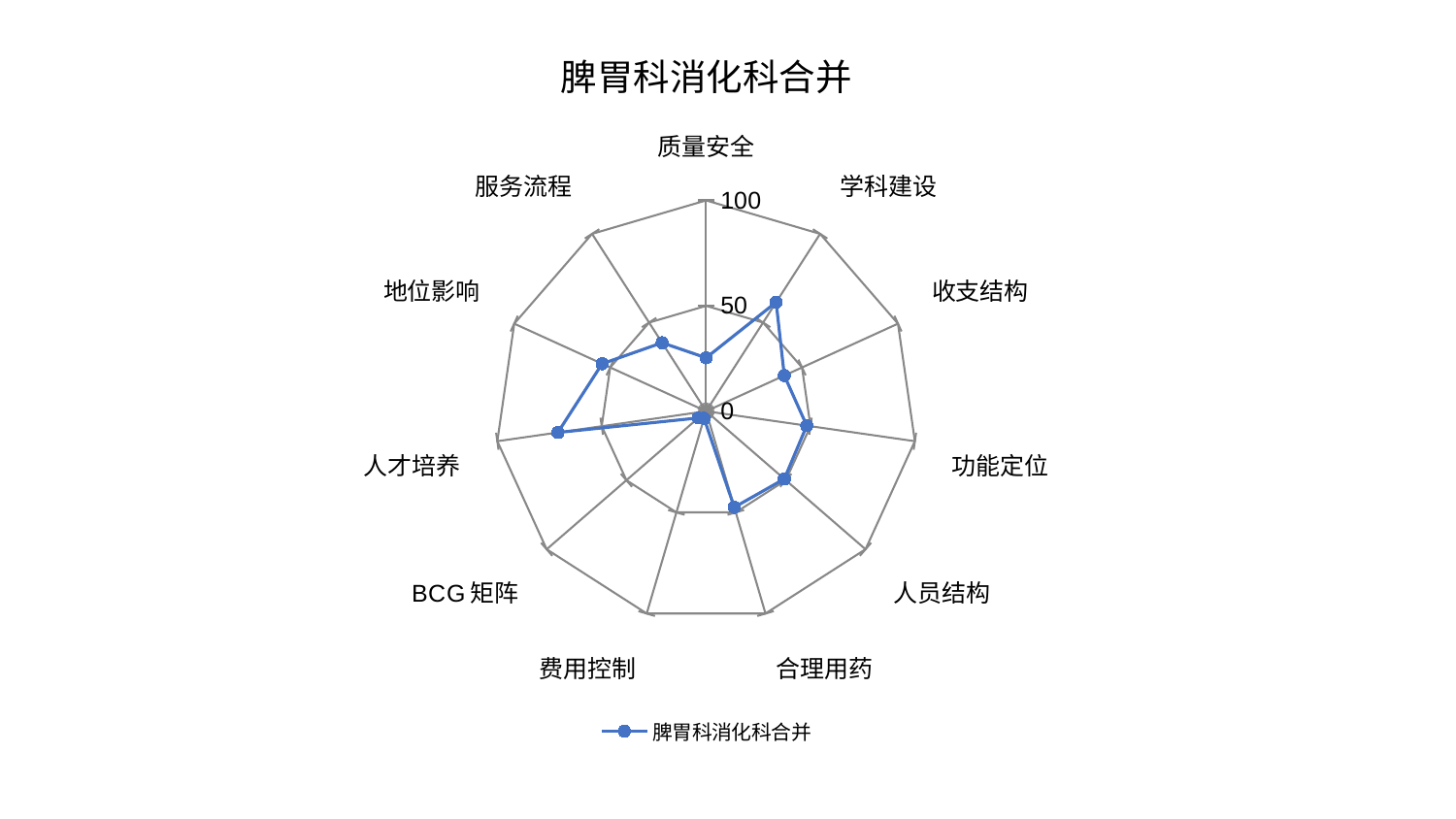

### Chart: 脾胃科消化科合并

| Category | 脾胃科消化科合并 |
|---|---|
| 质量安全 | 25.33717424964531 |
| 学科建设 | 61.45136938939626 |
| 收支结构 | 40.77159323755222 |
| 功能定位 | 48.22890674077072 |
| 人员结构 | 49.05005901707866 |
| 合理用药 | 47.49254249270524 |
| 费用控制 | 3.4900334932661696 |
| BCG矩阵 | 4.880947743567406 |
| 人才培养 | 71.00397011740354 |
| 地位影响 | 54.2168576781681 |
| 服务流程 | 38.60938123082534 |
115